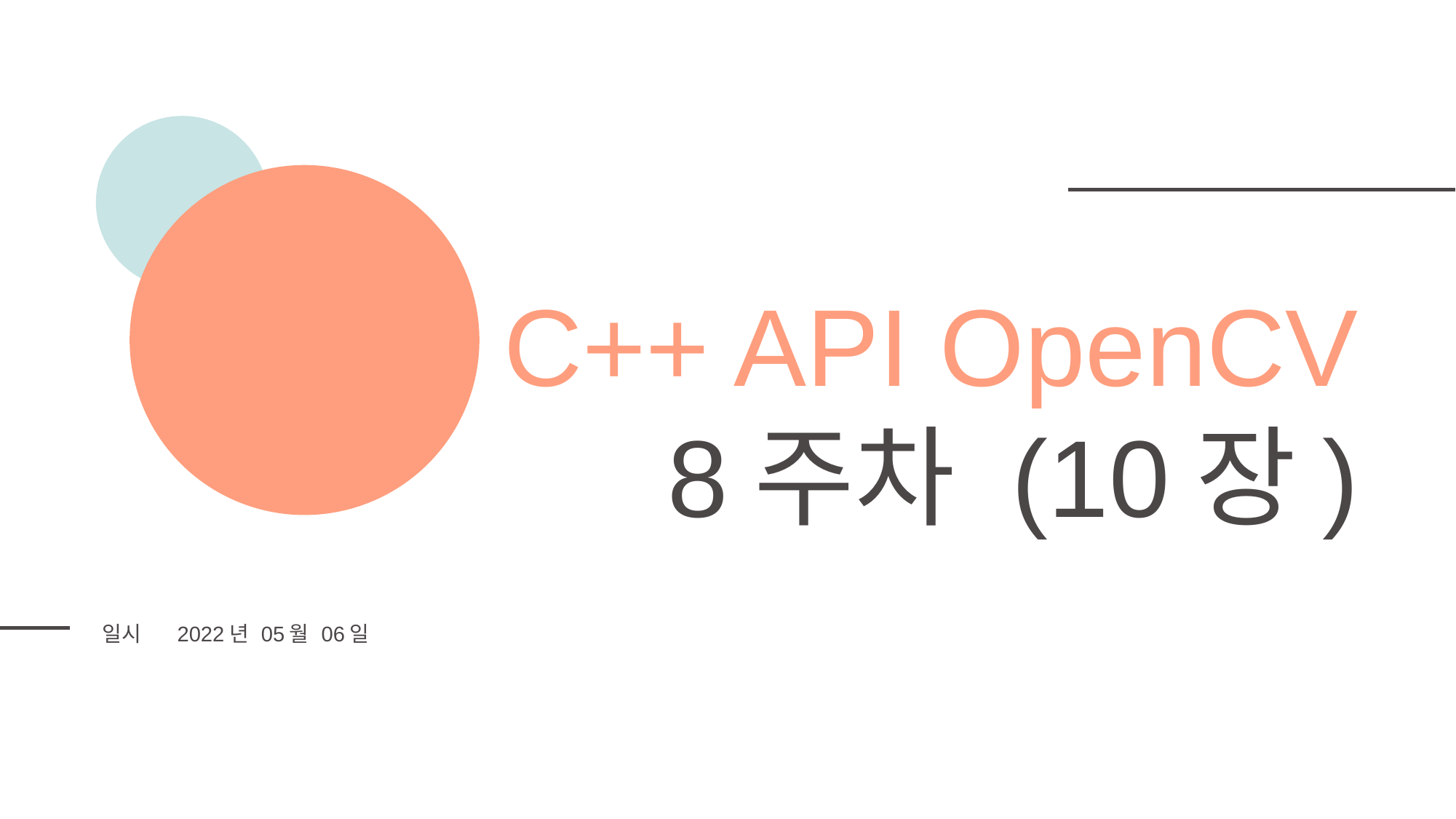

C++ API OpenCV
8주차 (10장)
| 일시 | 2022년 05월 06일 |
| --- | --- |